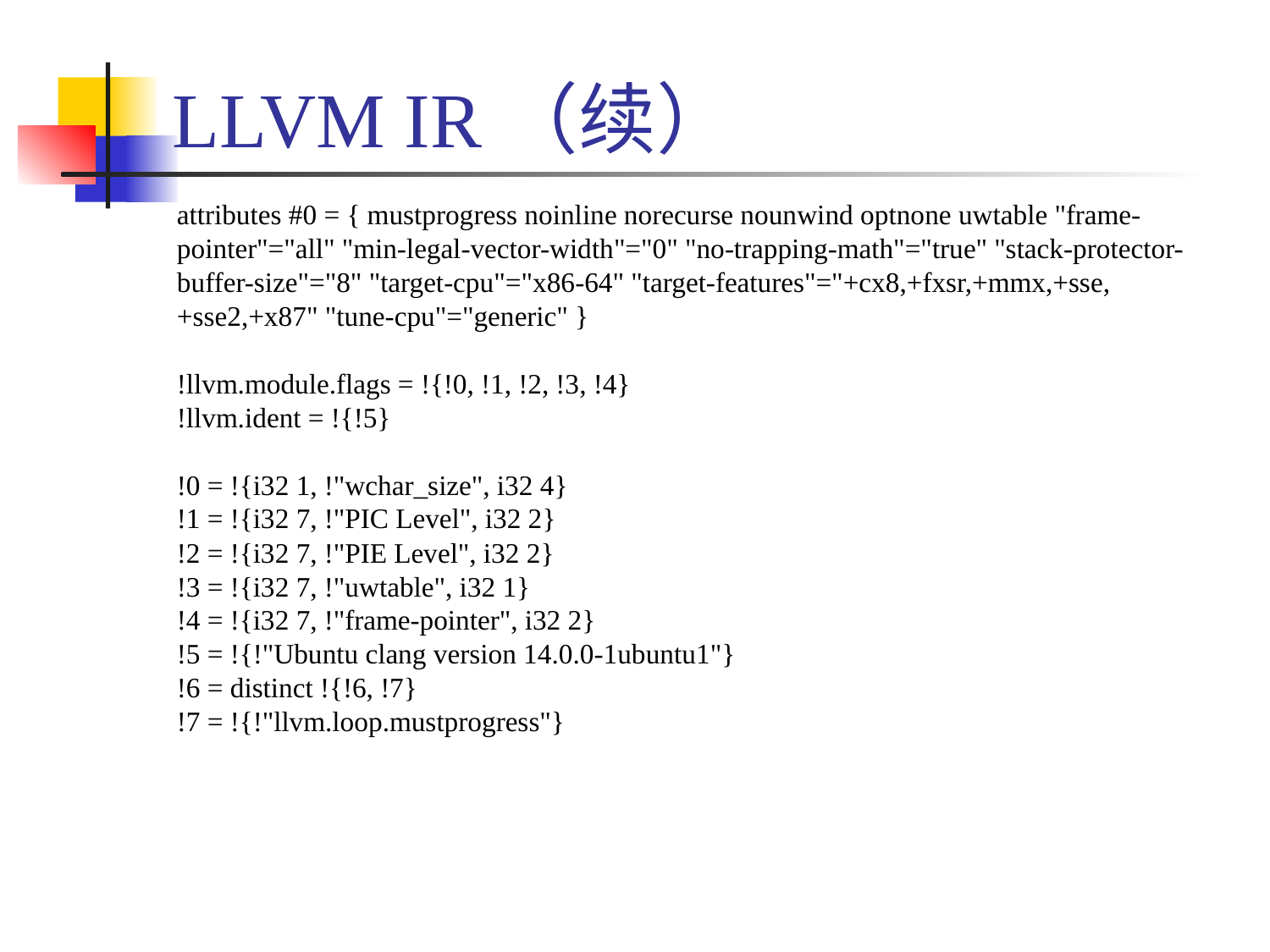

# LLVM IR（续）
attributes #0 = { mustprogress noinline norecurse nounwind optnone uwtable "frame-pointer"="all" "min-legal-vector-width"="0" "no-trapping-math"="true" "stack-protector-buffer-size"="8" "target-cpu"="x86-64" "target-features"="+cx8,+fxsr,+mmx,+sse,+sse2,+x87" "tune-cpu"="generic" }

!llvm.module.flags = !{!0, !1, !2, !3, !4}
!llvm.ident = !{!5}

!0 = !{i32 1, !"wchar_size", i32 4}
!1 = !{i32 7, !"PIC Level", i32 2}
!2 = !{i32 7, !"PIE Level", i32 2}
!3 = !{i32 7, !"uwtable", i32 1}
!4 = !{i32 7, !"frame-pointer", i32 2}
!5 = !{!"Ubuntu clang version 14.0.0-1ubuntu1"}
!6 = distinct !{!6, !7}
!7 = !{!"llvm.loop.mustprogress"}